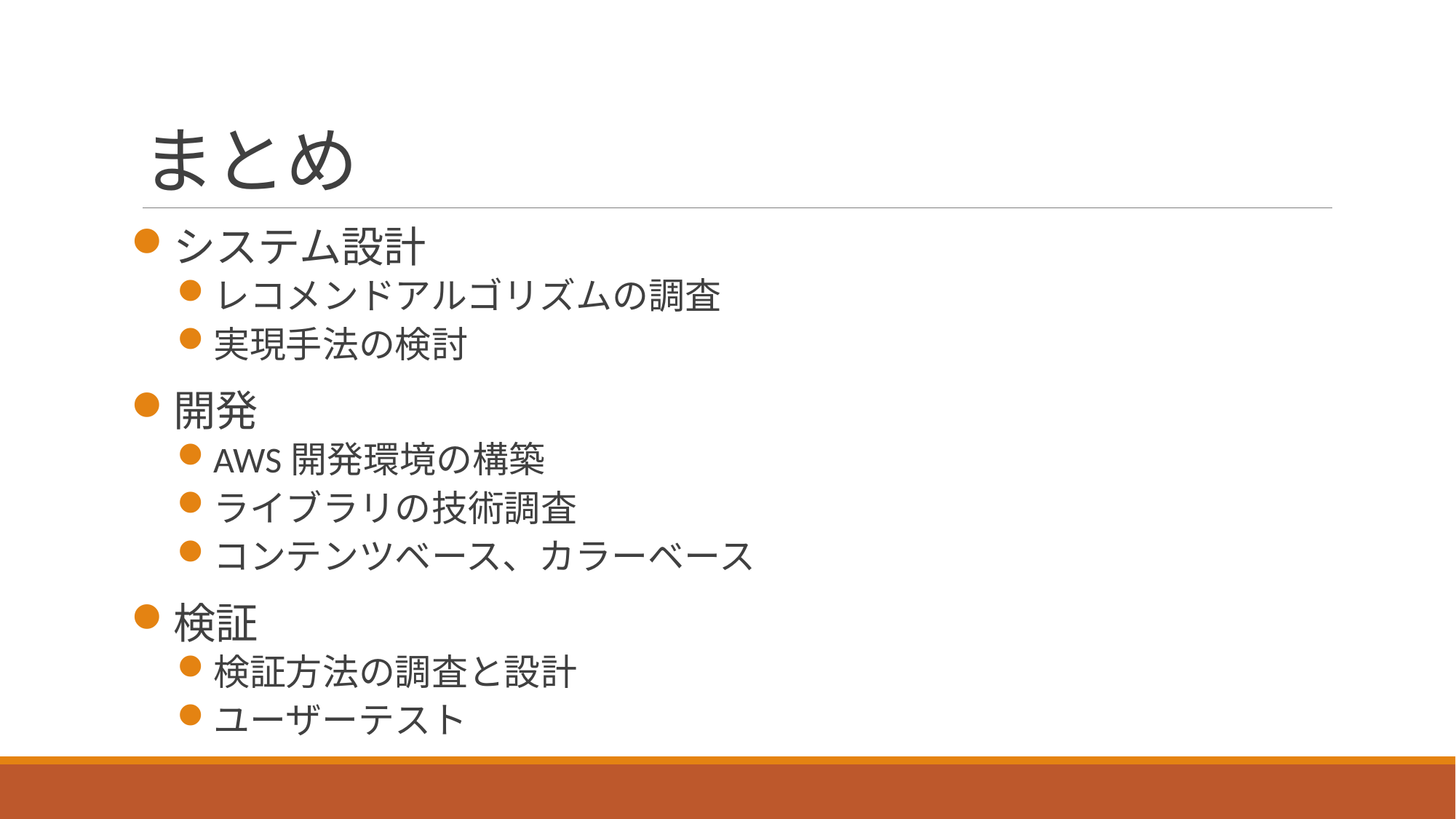

# まとめ
システム設計
レコメンドアルゴリズムの調査
実現手法の検討
開発
AWS開発環境の構築
ライブラリの技術調査
コンテンツベース、カラーベース
検証
検証方法の調査と設計
ユーザーテスト

51